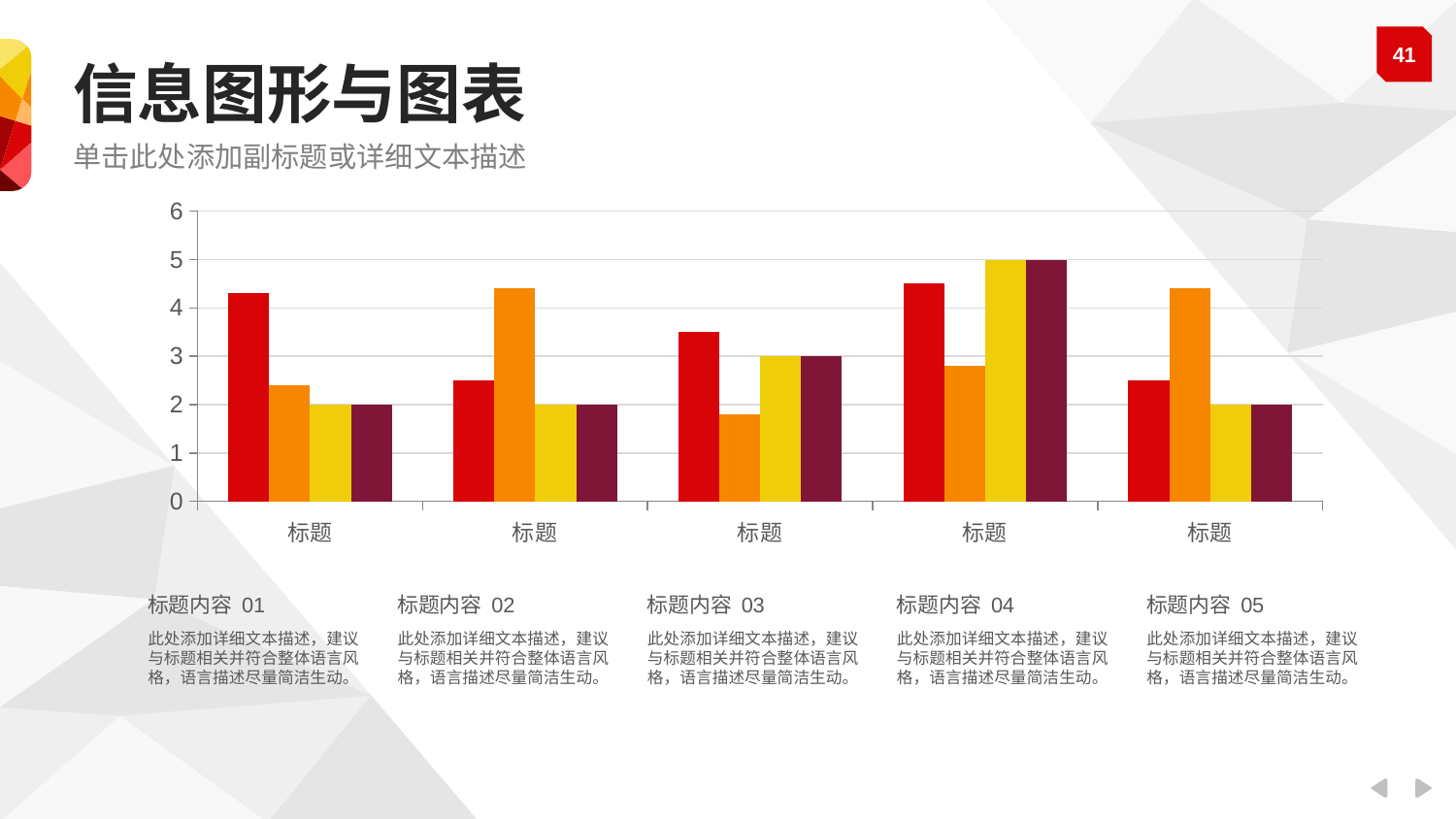

信息图形与图表
单击此处添加副标题或详细文本描述

### Chart

| Category | 列1 | 列2 | 列3 | 列4 |
|---|---|---|---|---|
| 标题 | 4.3 | 2.4 | 2.0 | 2.0 |
| 标题 | 2.5 | 4.4 | 2.0 | 2.0 |
| 标题 | 3.5 | 1.8 | 3.0 | 3.0 |
| 标题 | 4.5 | 2.8 | 5.0 | 5.0 |
| 标题 | 2.5 | 4.4 | 2.0 | 2.0 |
标题内容 01
此处添加详细文本描述，建议与标题相关并符合整体语言风格，语言描述尽量简洁生动。
标题内容 02
此处添加详细文本描述，建议与标题相关并符合整体语言风格，语言描述尽量简洁生动。
标题内容 03
此处添加详细文本描述，建议与标题相关并符合整体语言风格，语言描述尽量简洁生动。
标题内容 04
此处添加详细文本描述，建议与标题相关并符合整体语言风格，语言描述尽量简洁生动。
标题内容 05
此处添加详细文本描述，建议与标题相关并符合整体语言风格，语言描述尽量简洁生动。